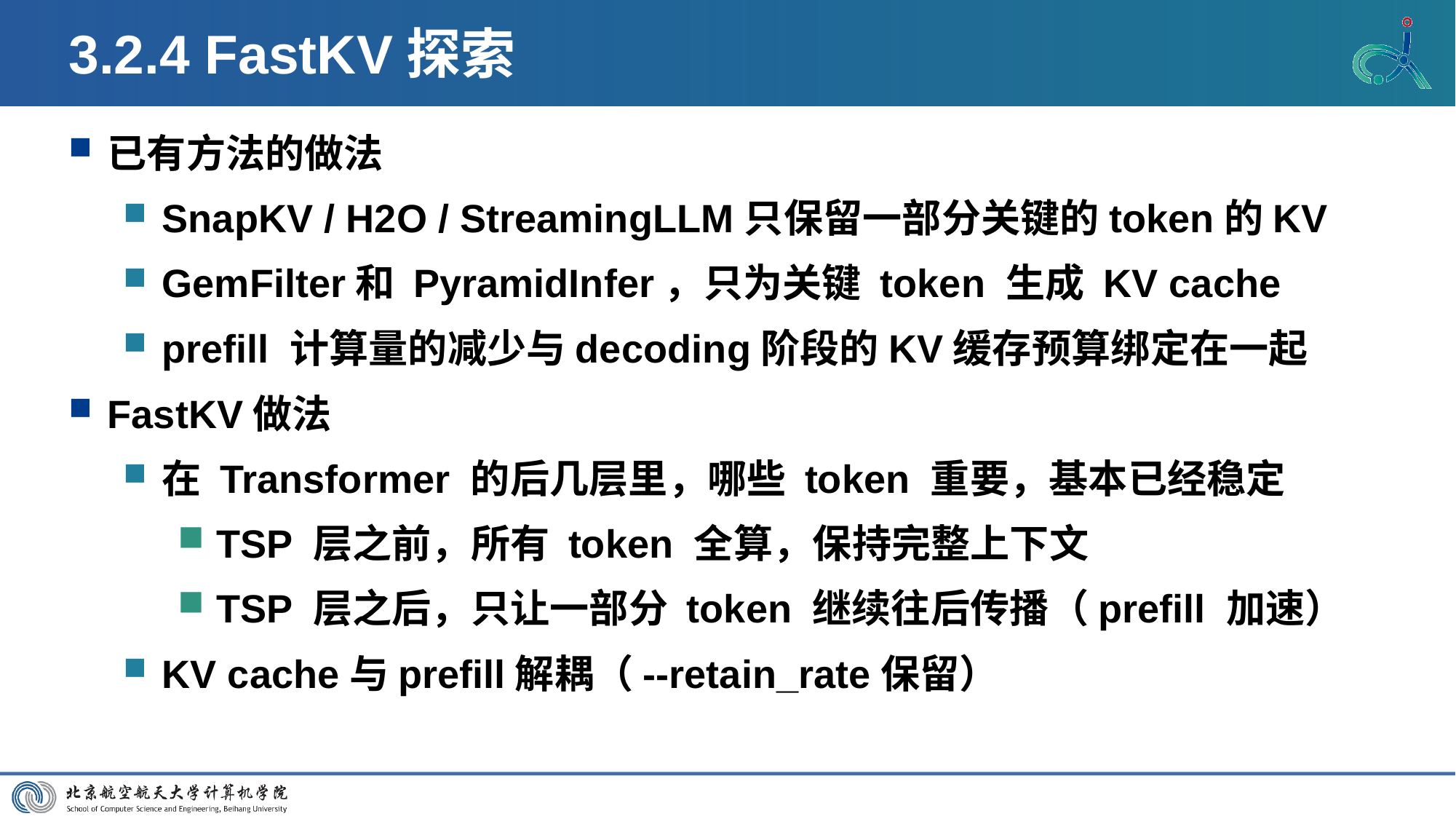

# 3.2.4 FastKV探索
已有方法的做法
SnapKV / H2O / StreamingLLM只保留一部分关键的token的KV
GemFilter和 PyramidInfer，只为关键 token 生成 KV cache
prefill 计算量的减少与decoding阶段的KV缓存预算绑定在一起
FastKV做法
在 Transformer 的后几层里，哪些 token 重要，基本已经稳定
TSP 层之前，所有 token 全算，保持完整上下文
TSP 层之后，只让一部分 token 继续往后传播（prefill 加速）
KV cache与prefill解耦（--retain_rate保留）
19